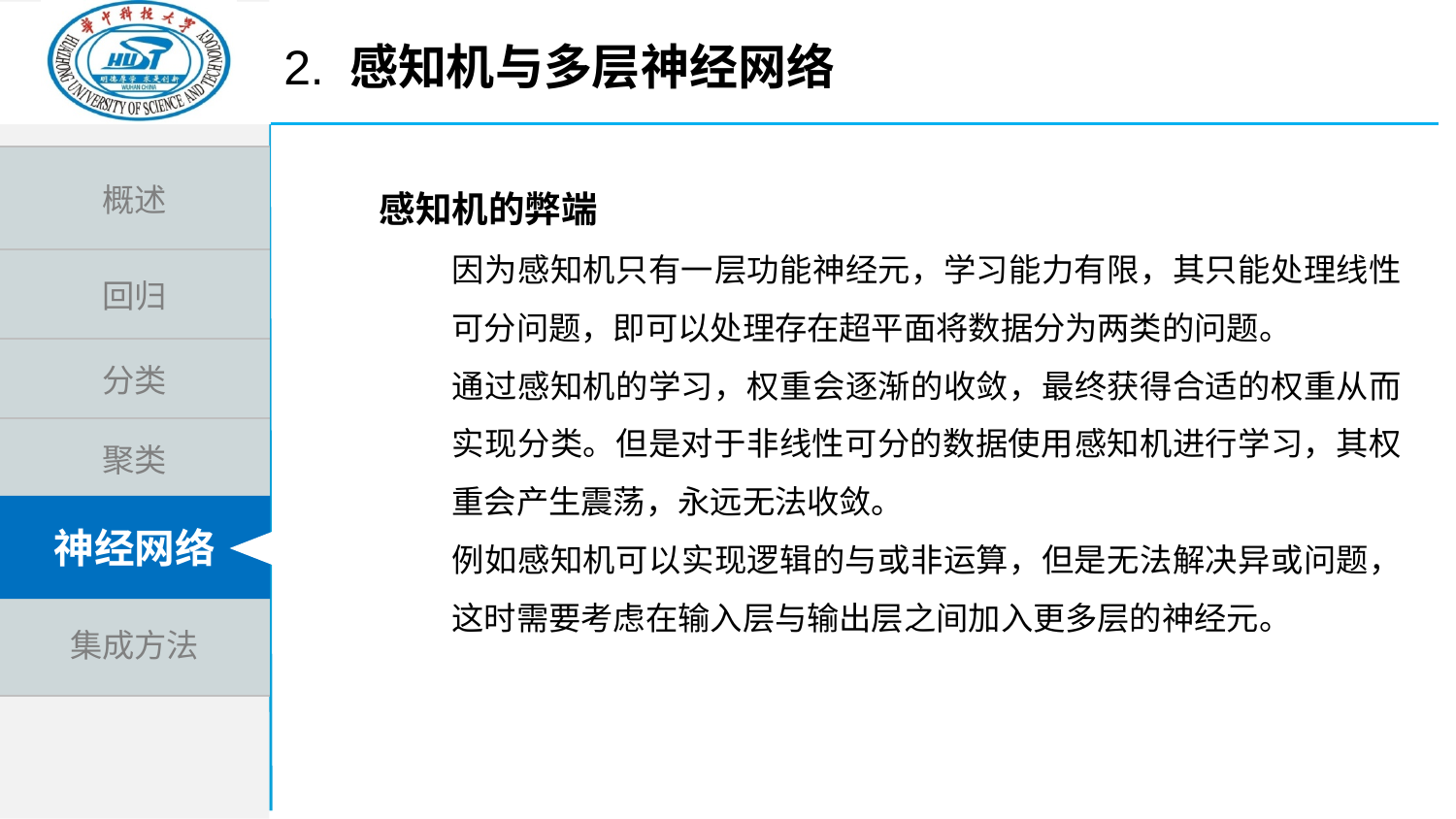

2. 感知机与多层神经网络
感知机的弊端
因为感知机只有一层功能神经元，学习能力有限，其只能处理线性可分问题，即可以处理存在超平面将数据分为两类的问题。
通过感知机的学习，权重会逐渐的收敛，最终获得合适的权重从而实现分类。但是对于非线性可分的数据使用感知机进行学习，其权重会产生震荡，永远无法收敛。
例如感知机可以实现逻辑的与或非运算，但是无法解决异或问题，这时需要考虑在输入层与输出层之间加入更多层的神经元。